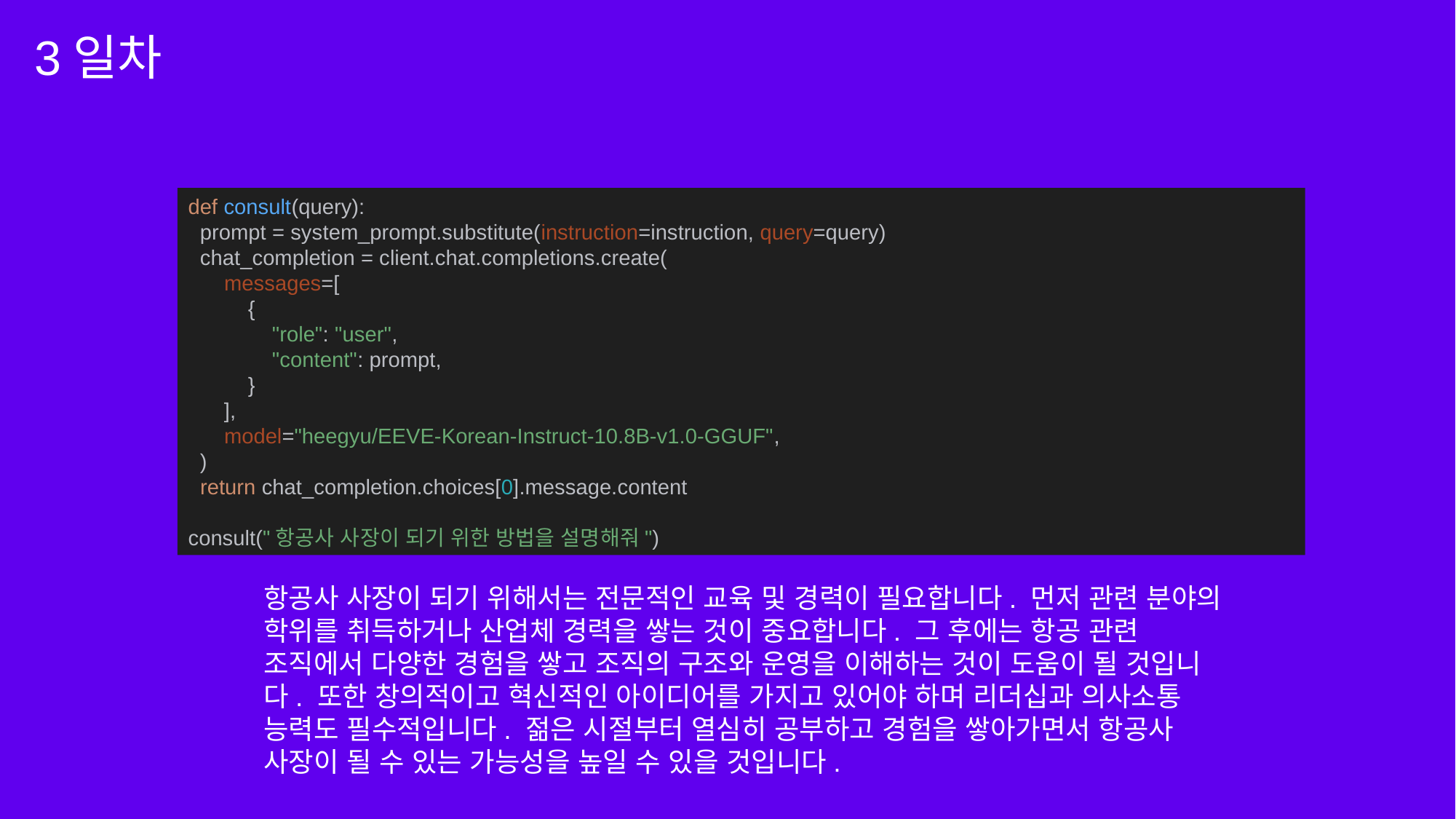

3일차
def consult(query):
  prompt = system_prompt.substitute(instruction=instruction, query=query)
  chat_completion = client.chat.completions.create(
      messages=[
          {
              "role": "user",
              "content": prompt,
          }
      ],
      model="heegyu/EEVE-Korean-Instruct-10.8B-v1.0-GGUF",
  )
  return chat_completion.choices[0].message.content
consult("항공사 사장이 되기 위한 방법을 설명해줘")
항공사 사장이 되기 위해서는 전문적인 교육 및 경력이 필요합니다. 먼저 관련 분야의 학위를 취득하거나 산업체 경력을 쌓는 것이 중요합니다. 그 후에는 항공 관련 조직에서 다양한 경험을 쌓고 조직의 구조와 운영을 이해하는 것이 도움이 될 것입니다. 또한 창의적이고 혁신적인 아이디어를 가지고 있어야 하며 리더십과 의사소통 능력도 필수적입니다. 젊은 시절부터 열심히 공부하고 경험을 쌓아가면서 항공사 사장이 될 수 있는 가능성을 높일 수 있을 것입니다.